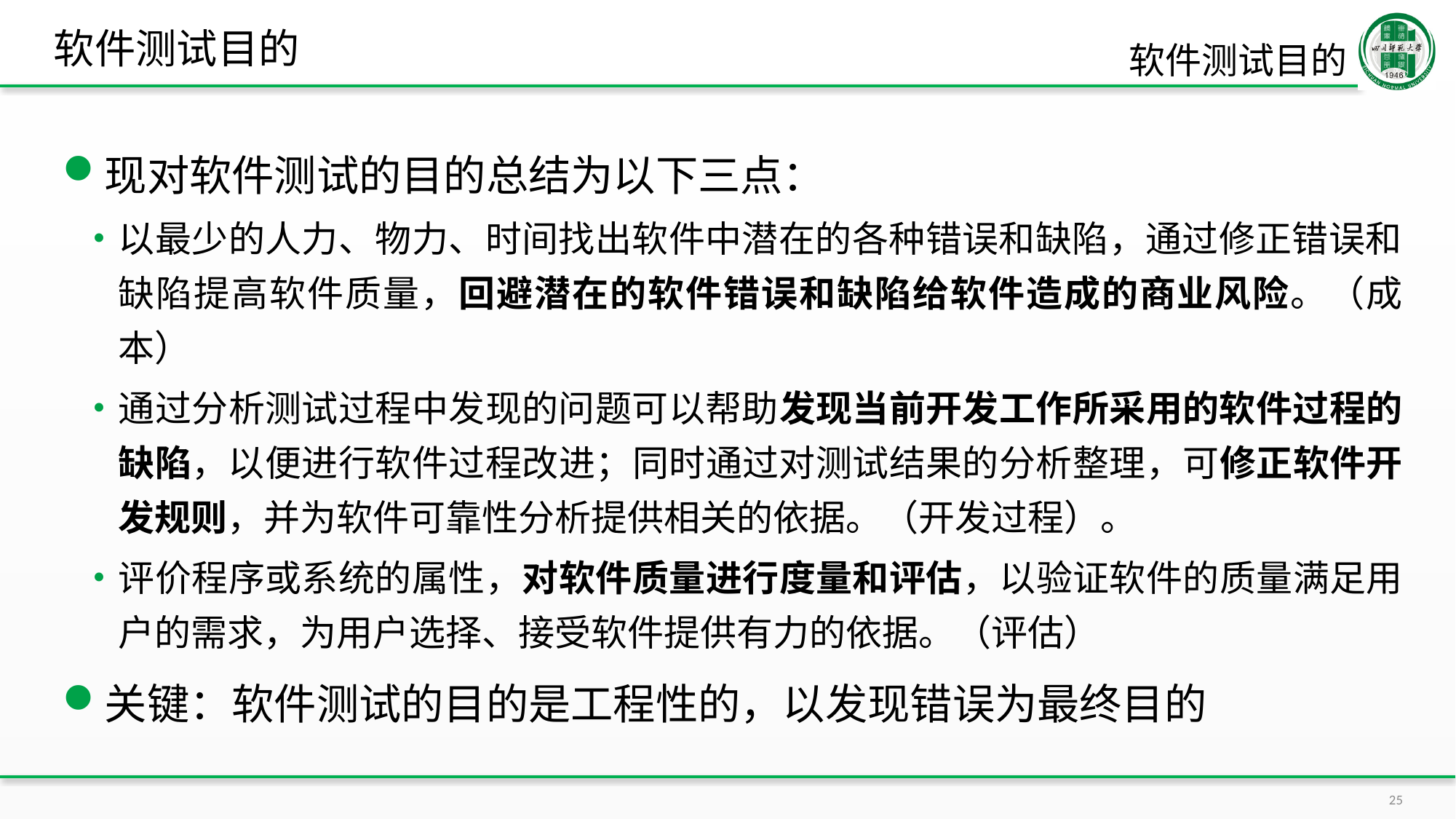

# 软件测试目的
软件测试目的
现对软件测试的目的总结为以下三点：
以最少的人力、物力、时间找出软件中潜在的各种错误和缺陷，通过修正错误和缺陷提高软件质量，回避潜在的软件错误和缺陷给软件造成的商业风险。（成本）
通过分析测试过程中发现的问题可以帮助发现当前开发工作所采用的软件过程的缺陷，以便进行软件过程改进；同时通过对测试结果的分析整理，可修正软件开发规则，并为软件可靠性分析提供相关的依据。（开发过程）。
评价程序或系统的属性，对软件质量进行度量和评估，以验证软件的质量满足用户的需求，为用户选择、接受软件提供有力的依据。（评估）
关键：软件测试的目的是工程性的，以发现错误为最终目的
25